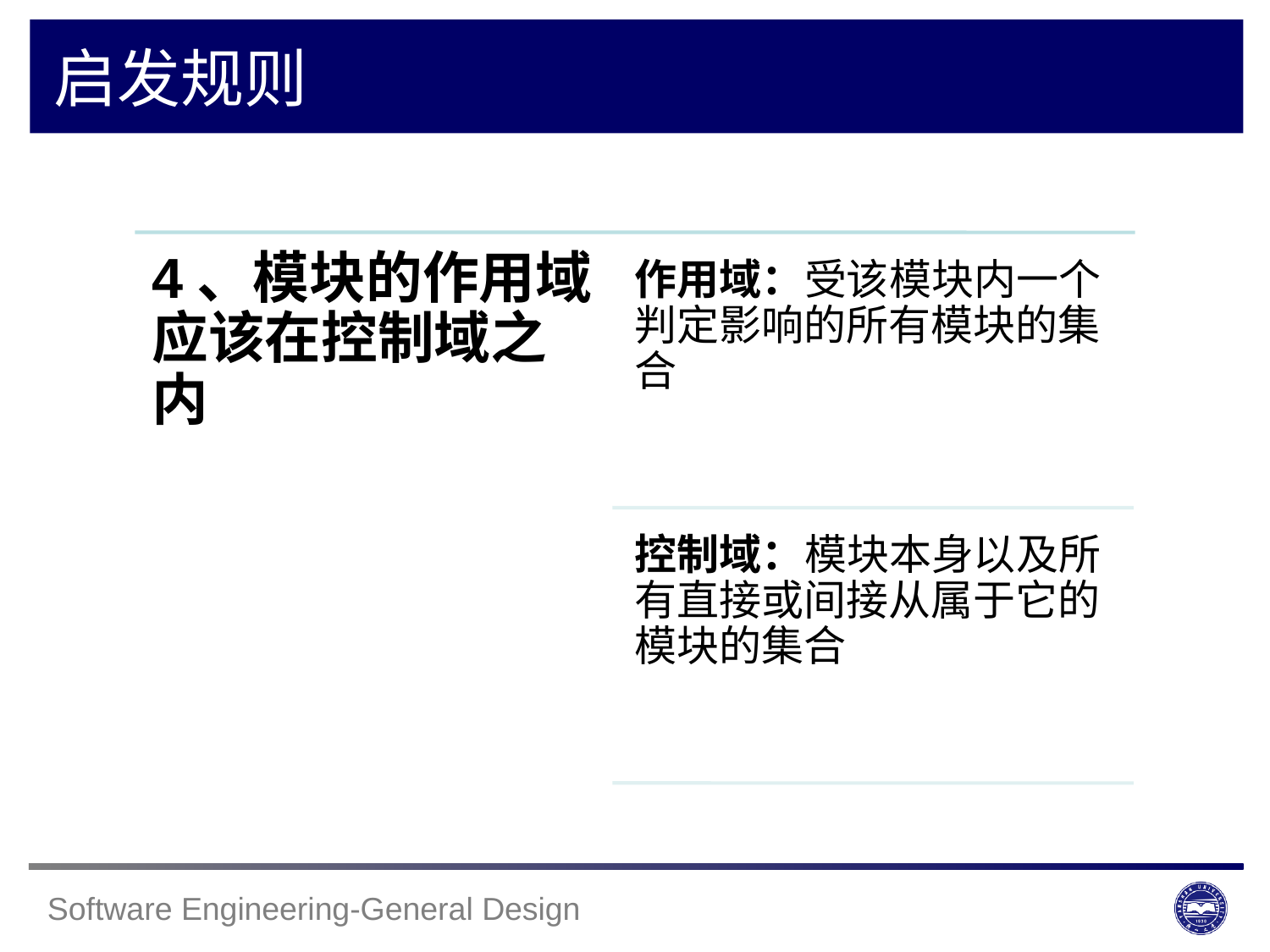

启发规则
4、模块的作用域应该在控制域之内
作用域：受该模块内一个判定影响的所有模块的集合
控制域：模块本身以及所有直接或间接从属于它的模块的集合